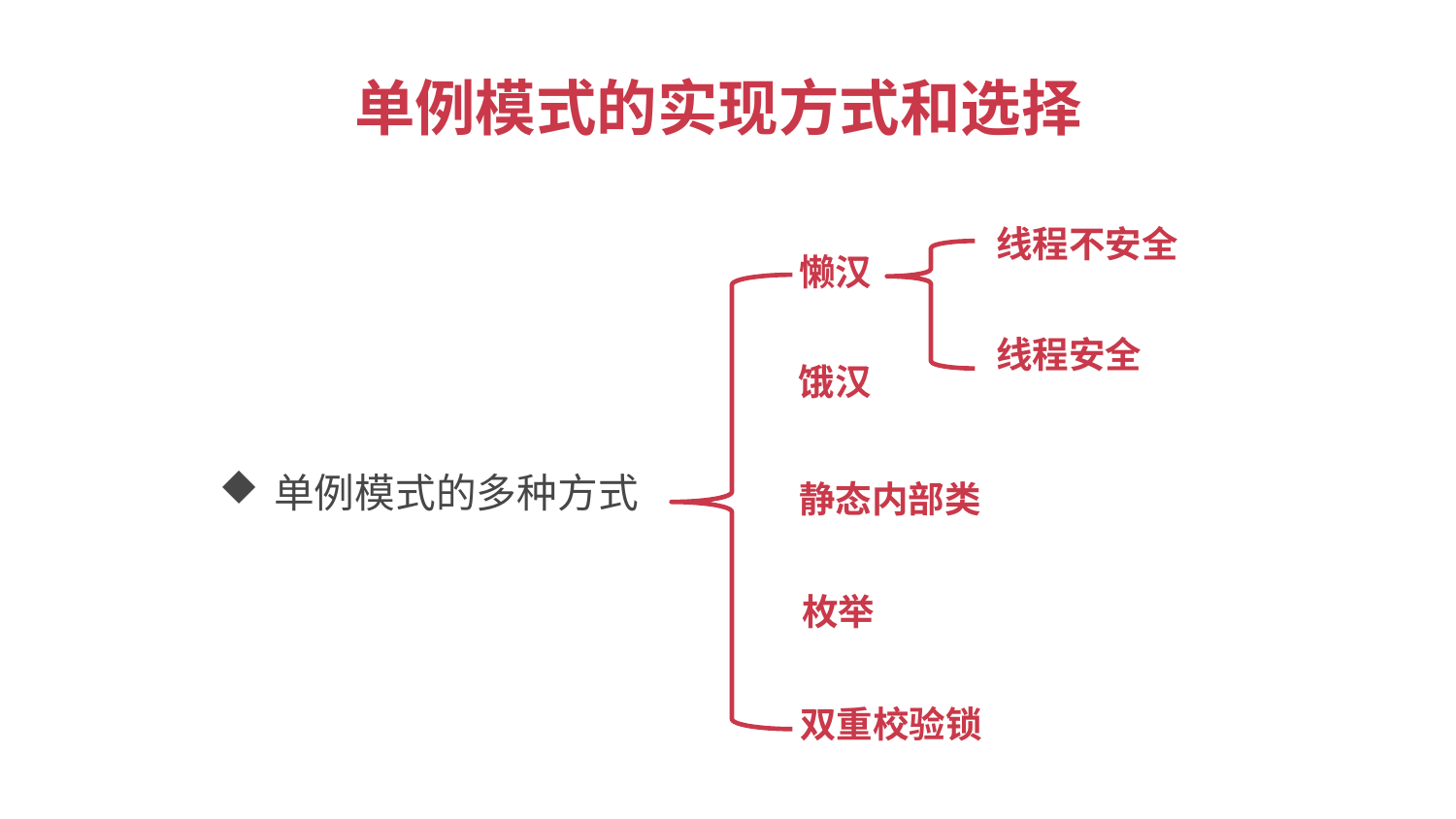

单例模式的实现方式和选择
线程不安全

懒汉

线程安全
饿汉
单例模式的多种方式
静态内部类

枚举
双重校验锁